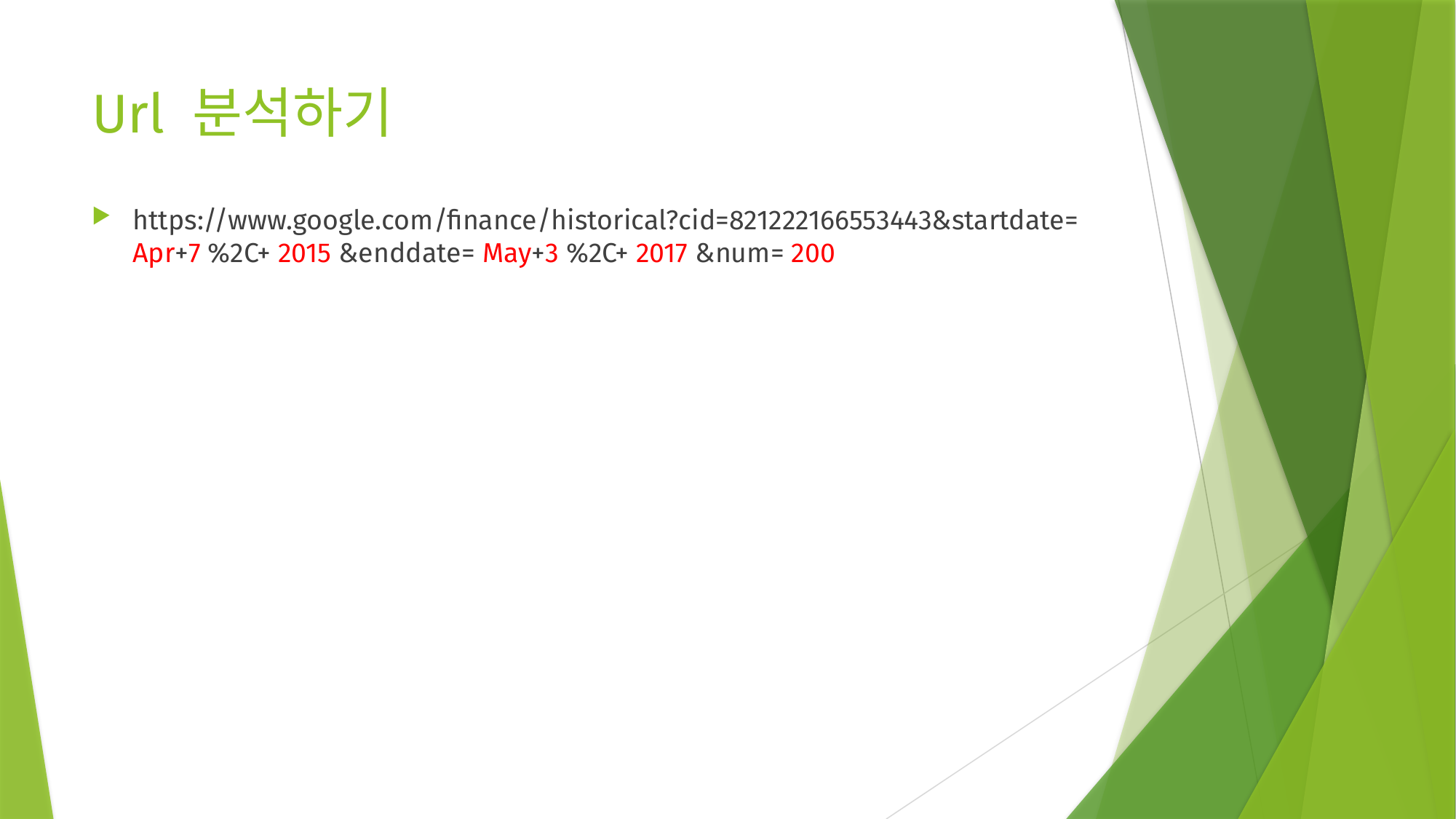

# Url 분석하기
https://www.google.com/finance/historical?cid=821222166553443&startdate= Apr+7 %2C+ 2015 &enddate= May+3 %2C+ 2017 &num= 200